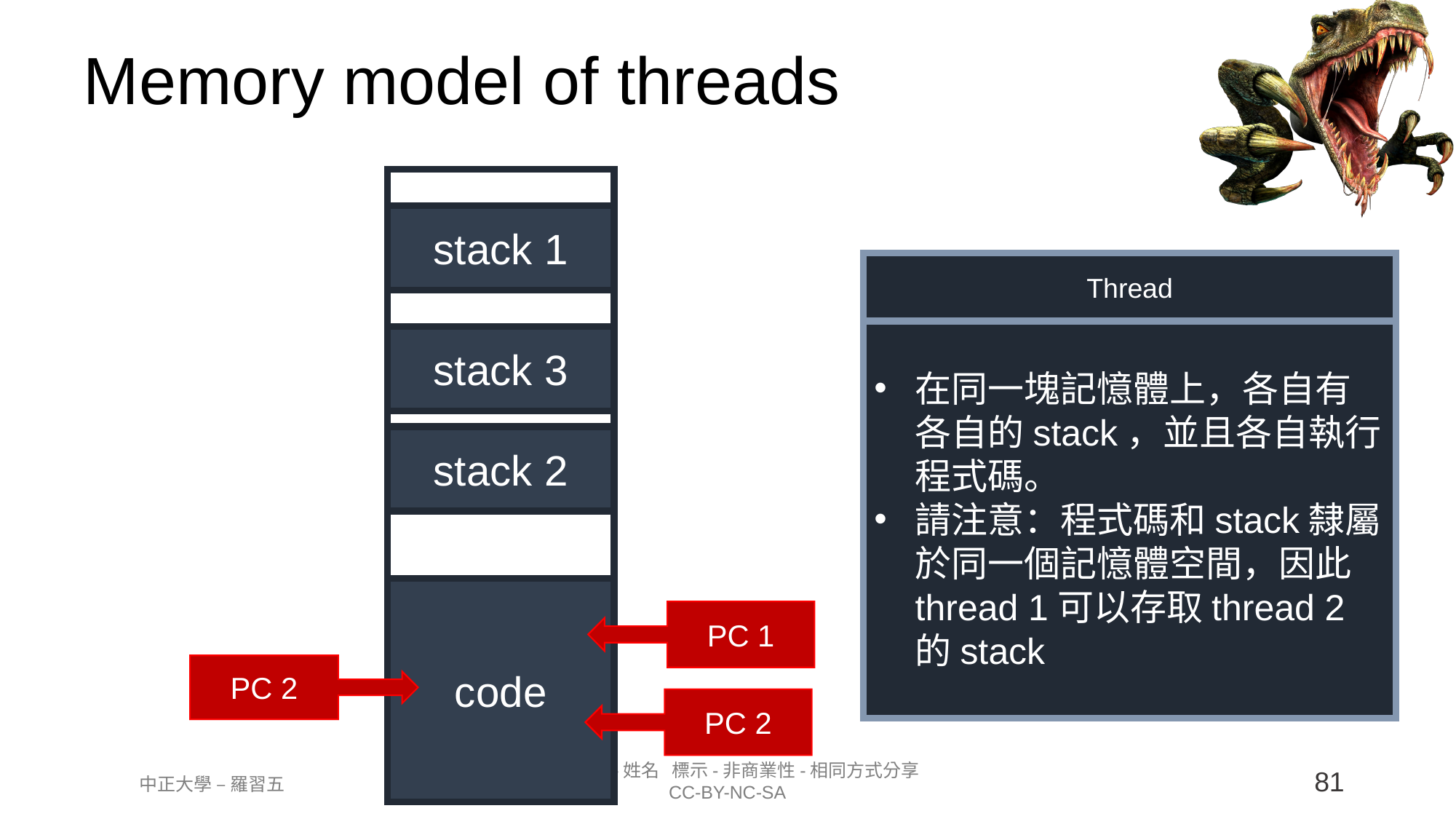

# Memory model of threads

stack 1
stack 3
stack 2
code
PC 1
PC 2
PC 2
Thread
在同一塊記憶體上，各自有各自的stack，並且各自執行程式碼。
請注意：程式碼和stack隸屬於同一個記憶體空間，因此thread 1可以存取thread 2的stack